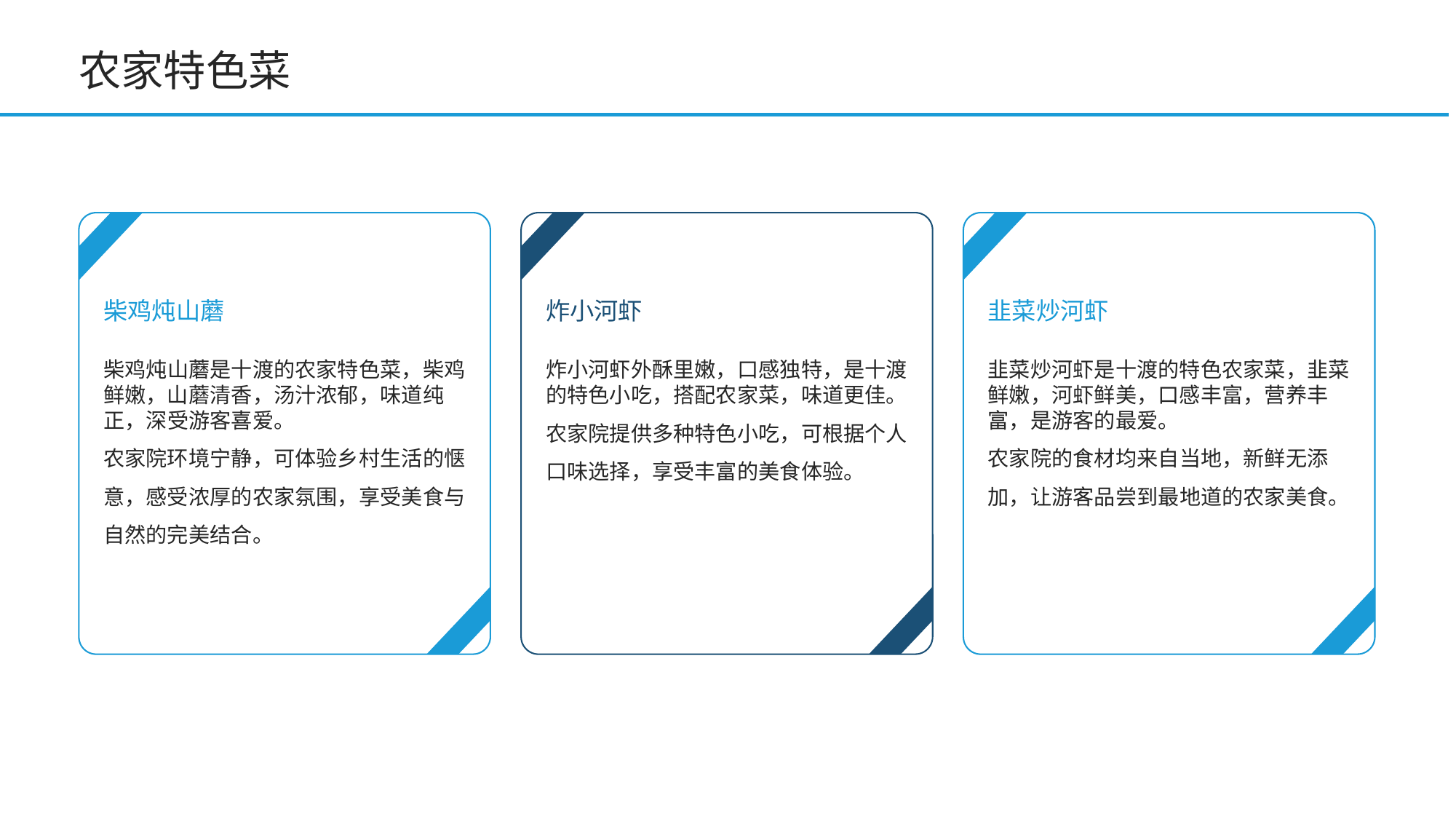

农家特色菜

柴鸡炖山蘑
炸小河虾
韭菜炒河虾
柴鸡炖山蘑是十渡的农家特色菜，柴鸡鲜嫩，山蘑清香，汤汁浓郁，味道纯正，深受游客喜爱。
农家院环境宁静，可体验乡村生活的惬意，感受浓厚的农家氛围，享受美食与自然的完美结合。
炸小河虾外酥里嫩，口感独特，是十渡的特色小吃，搭配农家菜，味道更佳。
农家院提供多种特色小吃，可根据个人口味选择，享受丰富的美食体验。
韭菜炒河虾是十渡的特色农家菜，韭菜鲜嫩，河虾鲜美，口感丰富，营养丰富，是游客的最爱。
农家院的食材均来自当地，新鲜无添加，让游客品尝到最地道的农家美食。